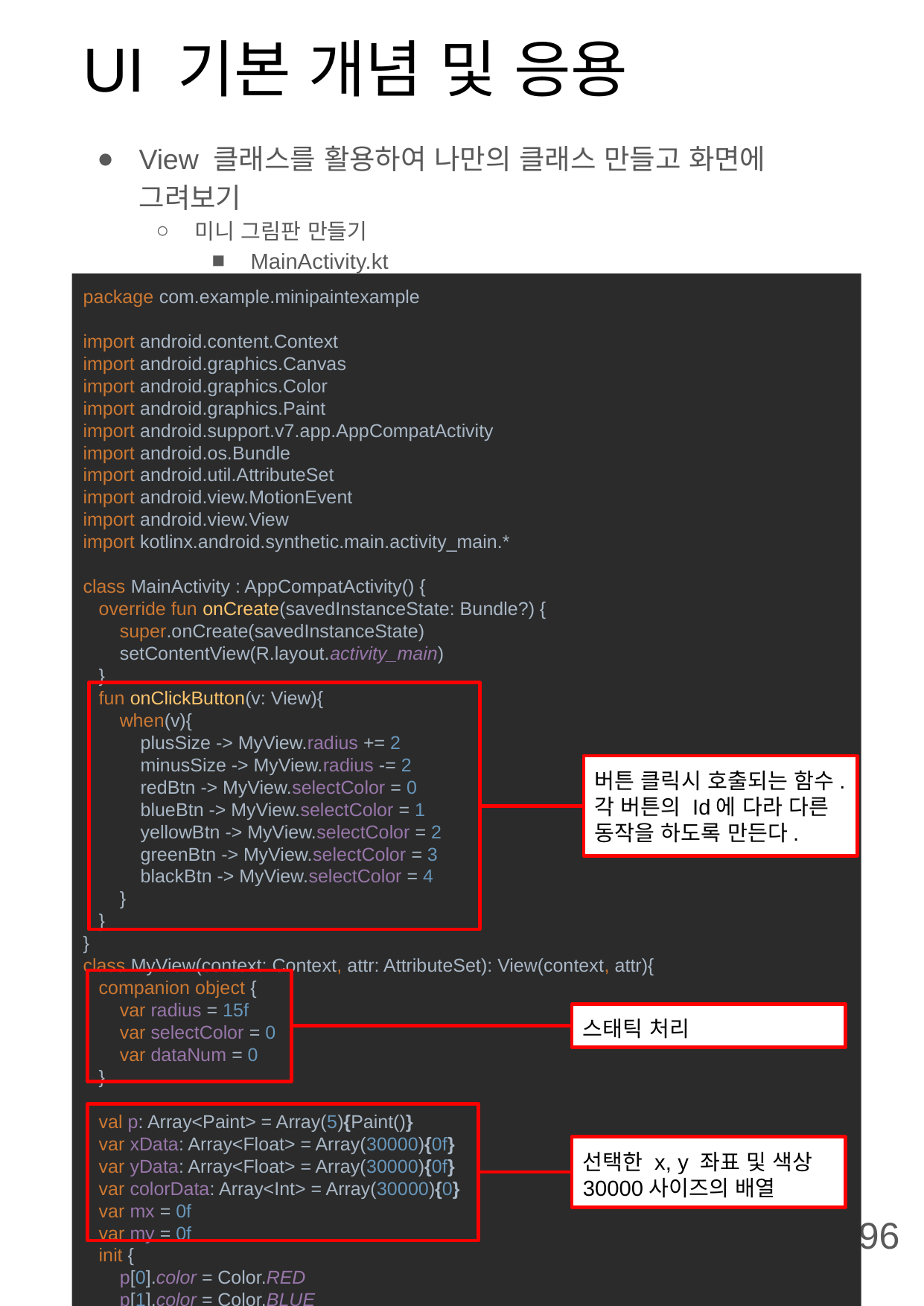

# UI 기본 개념 및 응용
View 클래스를 활용하여 나만의 클래스 만들고 화면에 그려보기
미니 그림판 만들기
MainActivity.kt
package com.example.minipaintexample

import android.content.Context
import android.graphics.Canvas
import android.graphics.Color
import android.graphics.Paint
import android.support.v7.app.AppCompatActivity
import android.os.Bundle
import android.util.AttributeSet
import android.view.MotionEvent
import android.view.View
import kotlinx.android.synthetic.main.activity_main.*

class MainActivity : AppCompatActivity() {
   override fun onCreate(savedInstanceState: Bundle?) {
       super.onCreate(savedInstanceState)
       setContentView(R.layout.activity_main)
   }
   fun onClickButton(v: View){
       when(v){
           plusSize -> MyView.radius += 2
           minusSize -> MyView.radius -= 2
           redBtn -> MyView.selectColor = 0
           blueBtn -> MyView.selectColor = 1
           yellowBtn -> MyView.selectColor = 2
           greenBtn -> MyView.selectColor = 3
           blackBtn -> MyView.selectColor = 4
       }
   }
}
class MyView(context: Context, attr: AttributeSet): View(context, attr){
   companion object {
       var radius = 15f
       var selectColor = 0
       var dataNum = 0
   }

   val p: Array<Paint> = Array(5){Paint()}
   var xData: Array<Float> = Array(30000){0f}
   var yData: Array<Float> = Array(30000){0f}
   var colorData: Array<Int> = Array(30000){0}
   var mx = 0f
   var my = 0f
   init {
       p[0].color = Color.RED
       p[1].color = Color.BLUE
       p[2].color = Color.YELLOW
       p[3].color = Color.GREEN
       p[4].color = Color.BLACK
   }
   override fun onDraw(canvas: Canvas?) {
       //터치한 갯수만큼 반복
       for(i in 1 until dataNum){
           canvas?.drawCircle(xData[i], yData[i], radius, p[colorData[i]])
       }
       //onDraw 메소드 호출
       invalidate()
   }
   //터치한 화면 좌표의 색상 저장
   private fun saveData(){
       xData[dataNum] = mx
       yData[dataNum] = my
       colorData[dataNum] = selectColor
   }
   override fun onTouchEvent(event: MotionEvent?): Boolean {
       if(event == null) return false
       //화면을 터치한 x, y 좌표
       mx = event.x
       my = event.y
       //터치할 때마다 증가
       dataNum += 1
       saveData()
       return true
   }
}

버튼 클릭시 호출되는 함수.
각 버튼의 Id에 다라 다른 동작을 하도록 만든다.

스태틱 처리

선택한 x, y 좌표 및 색상
30000사이즈의 배열
96
화면을 갱신